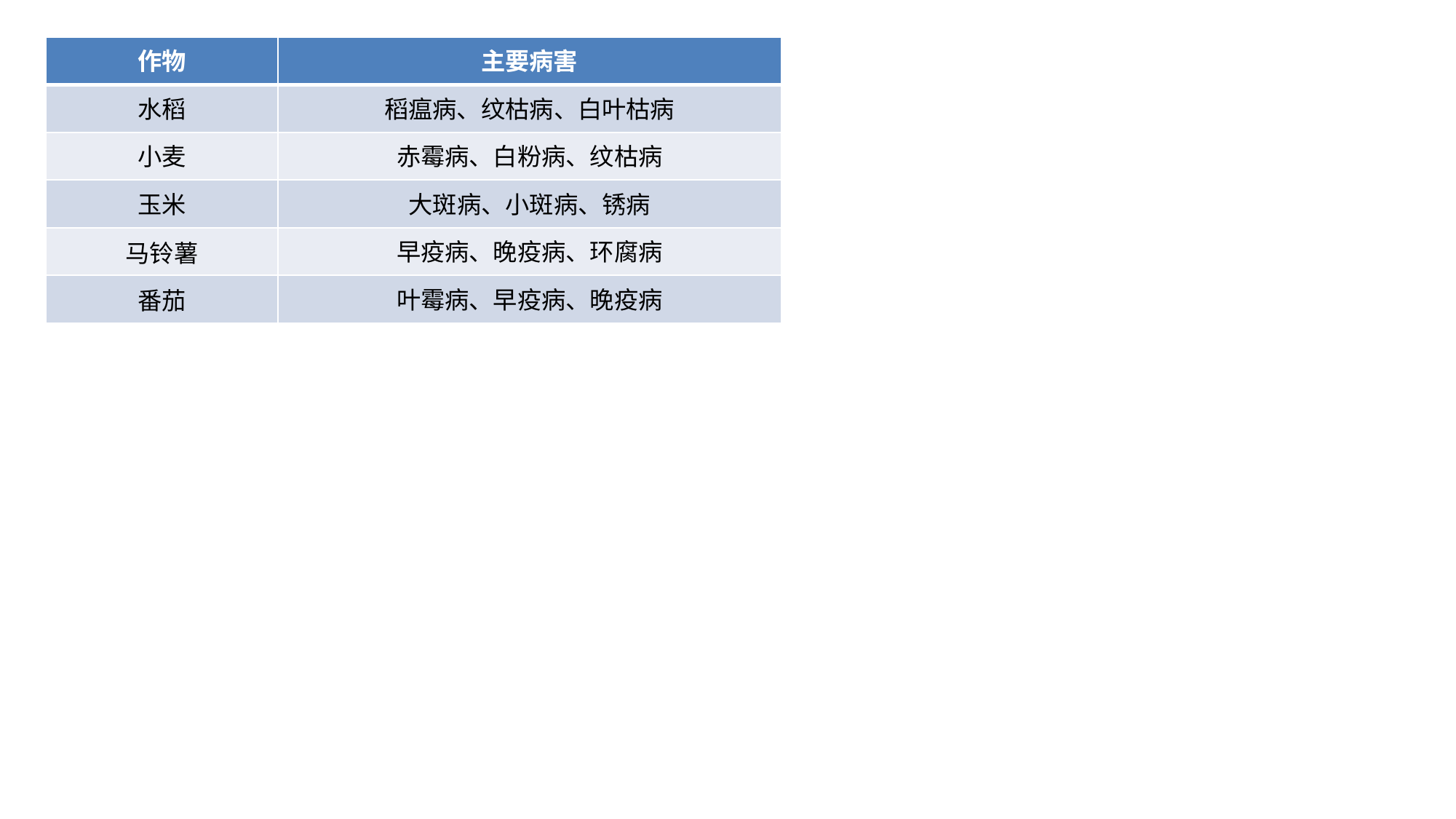

| 作物 | 主要病害 |
| --- | --- |
| 水稻 | 稻瘟病、纹枯病、白叶枯病 |
| 小麦 | 赤霉病、白粉病、纹枯病 |
| 玉米 | 大斑病、小斑病、锈病 |
| 马铃薯 | 早疫病、晚疫病、环腐病 |
| 番茄 | 叶霉病、早疫病、晚疫病 |